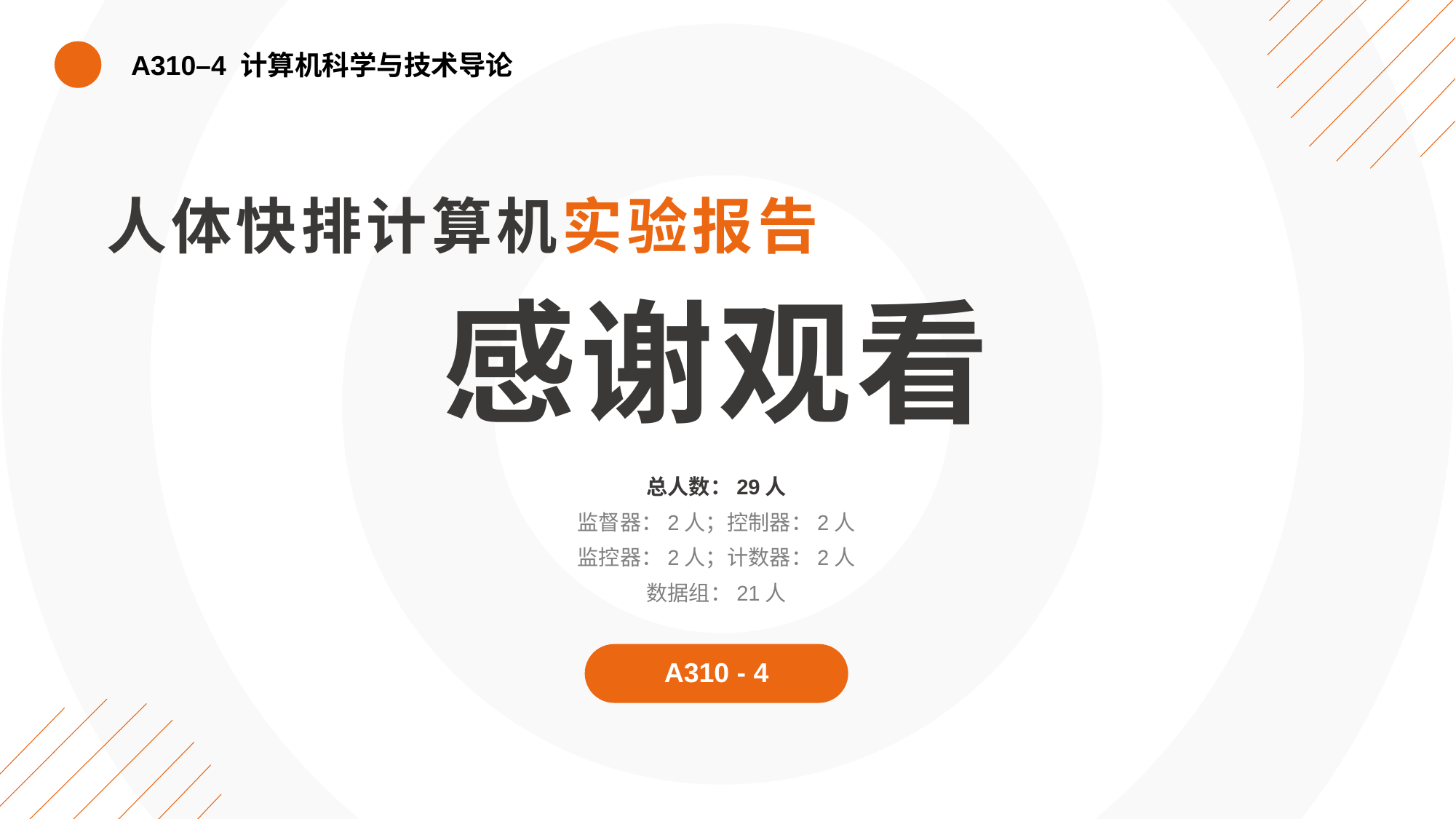

A310–4 计算机科学与技术导论
人体快排计算机实验报告
感谢观看
总人数：29人
监督器：2人；控制器：2人
监控器：2人；计数器：2人
数据组：21人
A310 - 4